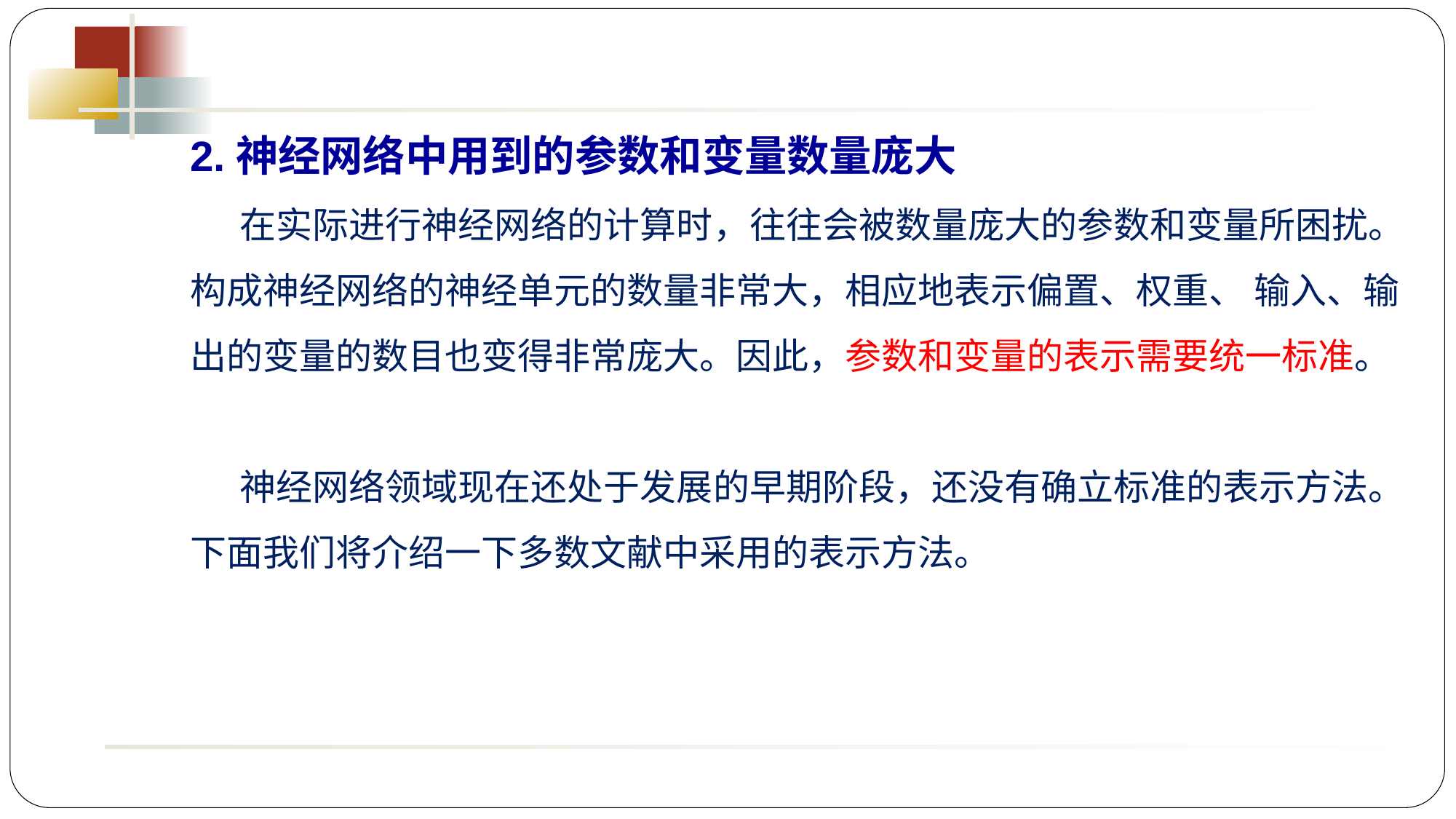

2.神经网络中用到的参数和变量数量庞大
     在实际进行神经网络的计算时，往往会被数量庞大的参数和变量所困扰。构成神经网络的神经单元的数量非常大，相应地表示偏置、权重、 输入、输出的变量的数目也变得非常庞大。因此，参数和变量的表示需要统一标准。

     神经网络领域现在还处于发展的早期阶段，还没有确立标准的表示方法。下面我们将介绍一下多数文献中采用的表示方法。